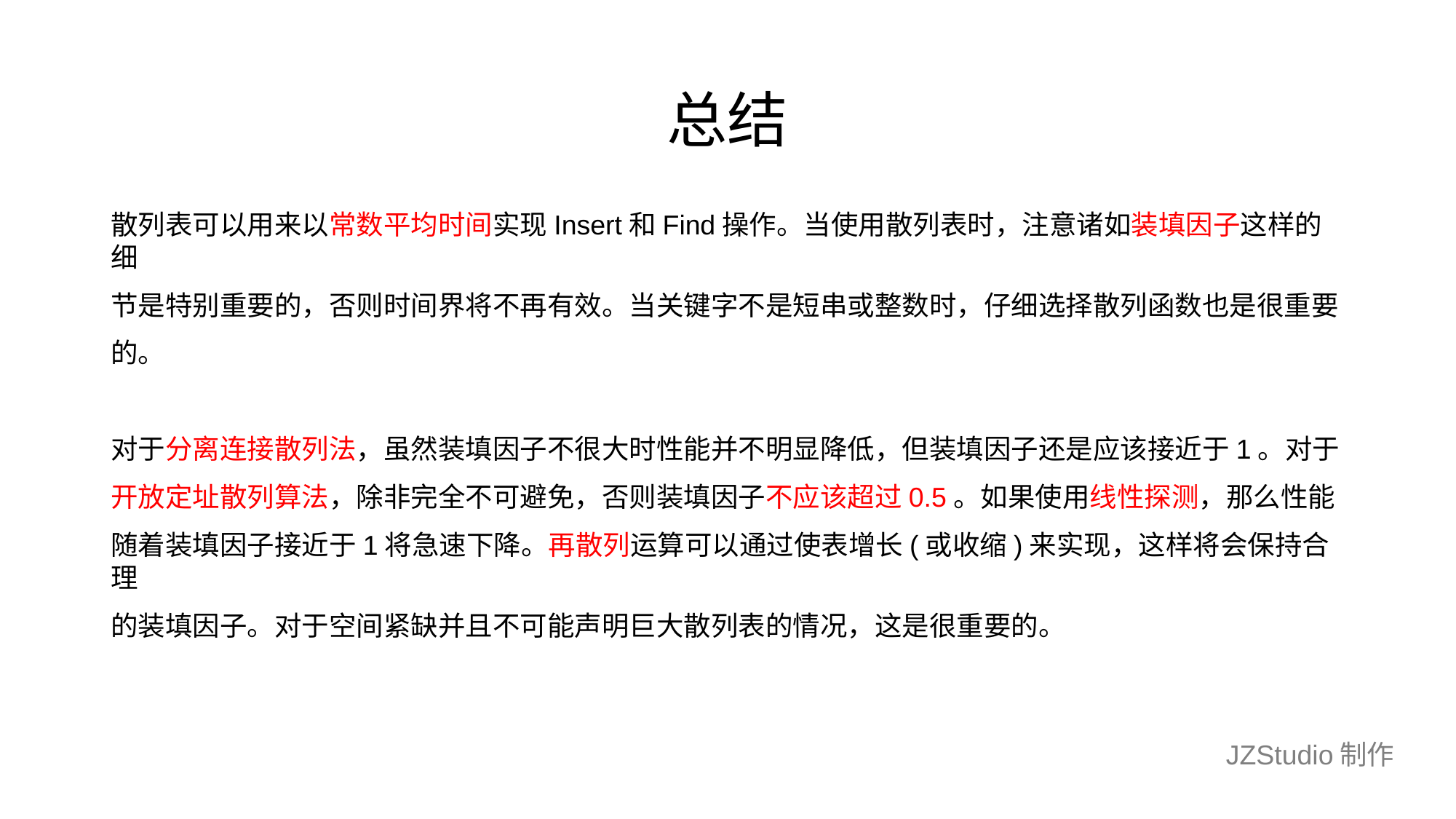

# 总结
散列表可以用来以常数平均时间实现Insert和Find操作。当使用散列表时，注意诸如装填因子这样的细
节是特别重要的，否则时间界将不再有效。当关键字不是短串或整数时，仔细选择散列函数也是很重要
的。

对于分离连接散列法，虽然装填因子不很大时性能并不明显降低，但装填因子还是应该接近于1。对于
开放定址散列算法，除非完全不可避免，否则装填因子不应该超过0.5。如果使用线性探测，那么性能
随着装填因子接近于1将急速下降。再散列运算可以通过使表增长(或收缩)来实现，这样将会保持合理
的装填因子。对于空间紧缺并且不可能声明巨大散列表的情况，这是很重要的。